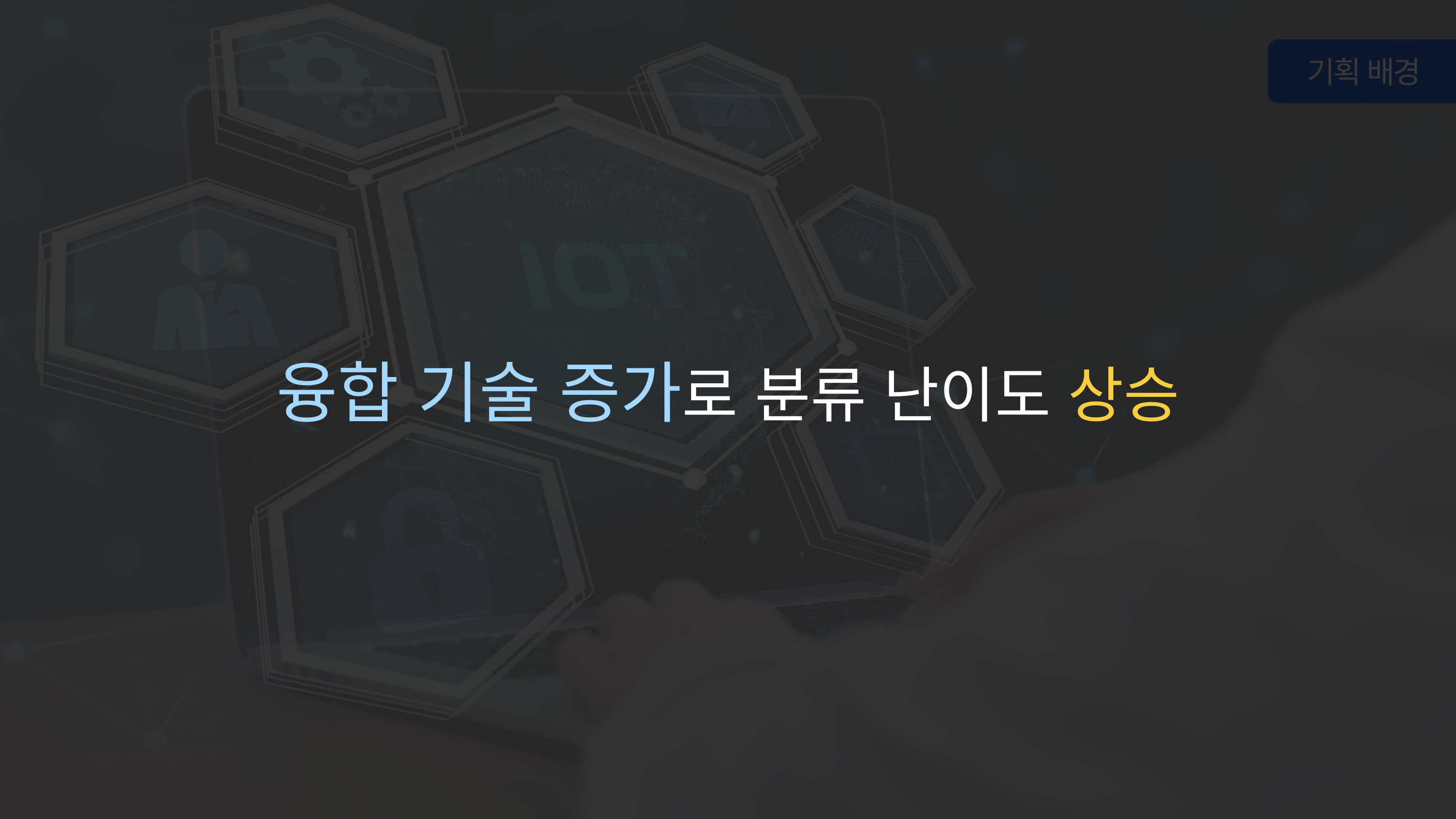

기획 배경
융합 기술 증가로 분류 난이도 상승